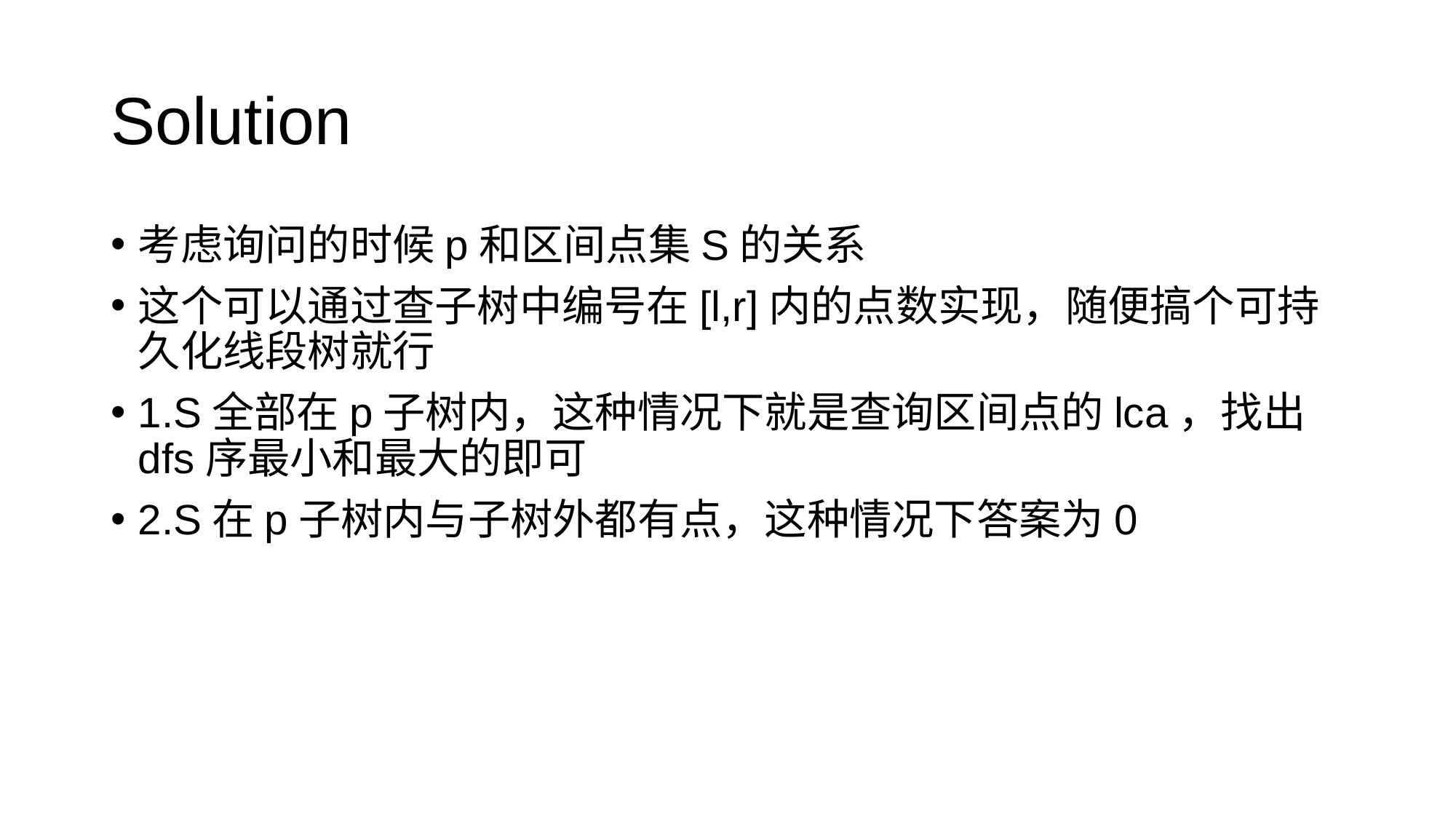

# Solution
考虑询问的时候p和区间点集S的关系
这个可以通过查子树中编号在[l,r]内的点数实现，随便搞个可持久化线段树就行
1.S全部在p子树内，这种情况下就是查询区间点的lca，找出dfs序最小和最大的即可
2.S在p子树内与子树外都有点，这种情况下答案为0